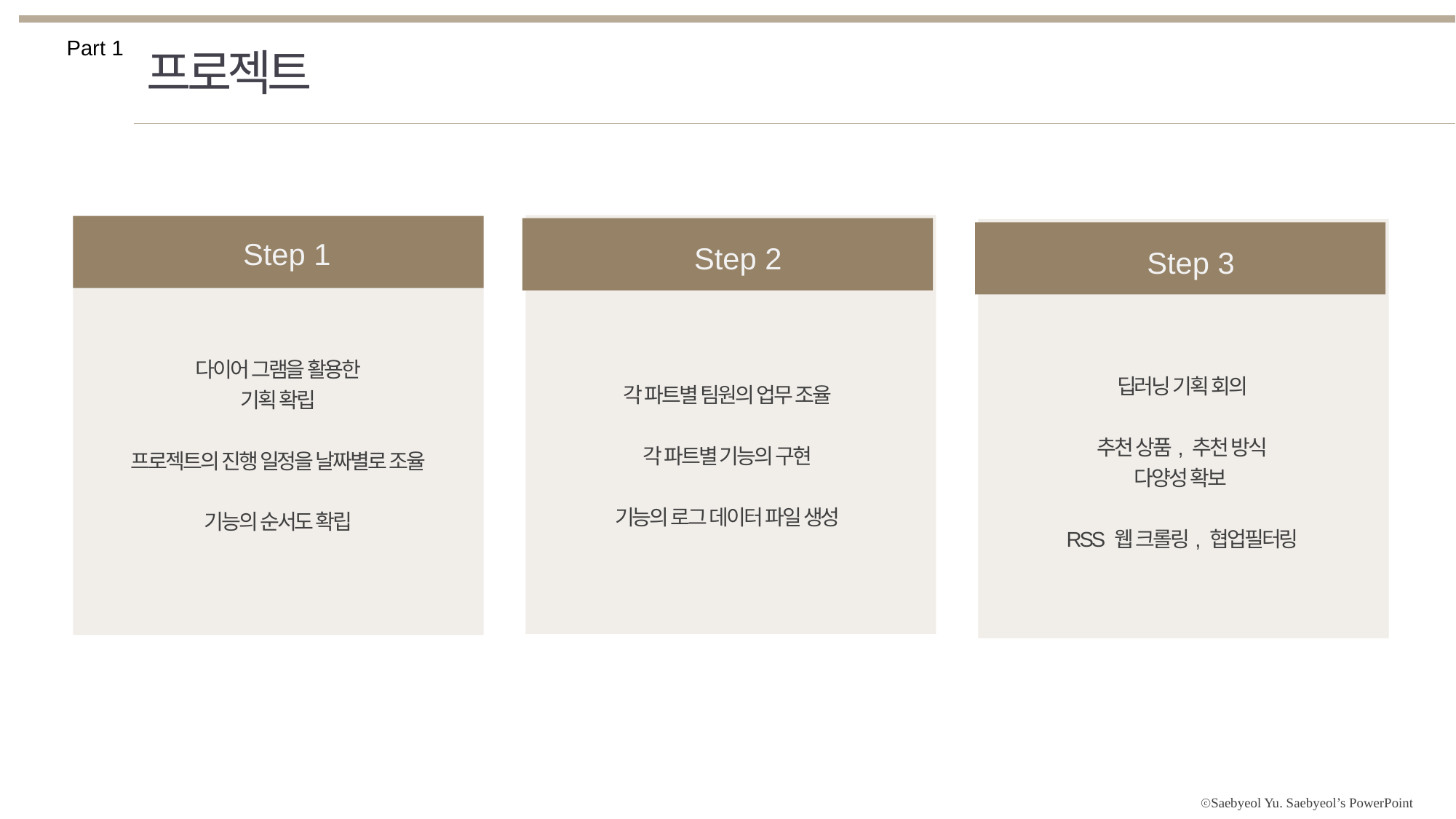

Part 1
프로젝트

Step 1
Step 2
Step 3
다이어 그램을 활용한
기획 확립

프로젝트의 진행 일정을 날짜별로 조율

기능의 순서도 확립

딥러닝 기획 회의

추천 상품, 추천 방식
다양성 확보

RSS 웹 크롤링, 협업필터링
각 파트별 팀원의 업무 조율

각 파트별 기능의 구현

기능의 로그 데이터 파일 생성